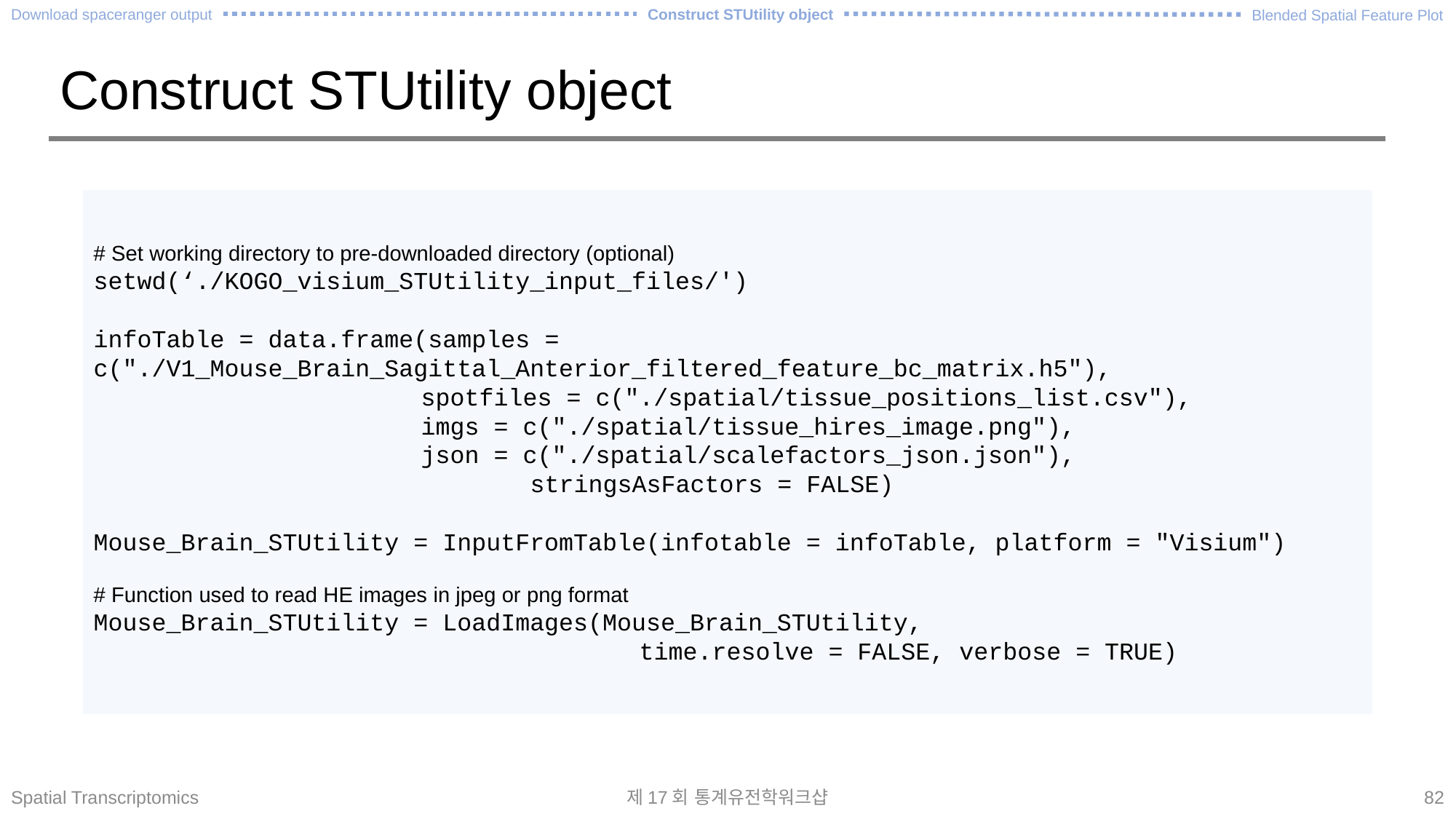

Blended Spatial Feature Plot
Construct STUtility object
Download spaceranger output
# Construct STUtility object
# Set working directory to pre-downloaded directory (optional)
setwd(‘./KOGO_visium_STUtility_input_files/')

infoTable = data.frame(samples = c("./V1_Mouse_Brain_Sagittal_Anterior_filtered_feature_bc_matrix.h5"),
			spotfiles = c("./spatial/tissue_positions_list.csv"),
			imgs = c("./spatial/tissue_hires_image.png"),
			json = c("./spatial/scalefactors_json.json"), 						stringsAsFactors = FALSE)

Mouse_Brain_STUtility = InputFromTable(infotable = infoTable, platform = "Visium")

# Function used to read HE images in jpeg or png format
Mouse_Brain_STUtility = LoadImages(Mouse_Brain_STUtility,
					time.resolve = FALSE, verbose = TRUE)
Spatial Transcriptomics
제17회 통계유전학워크샵
82